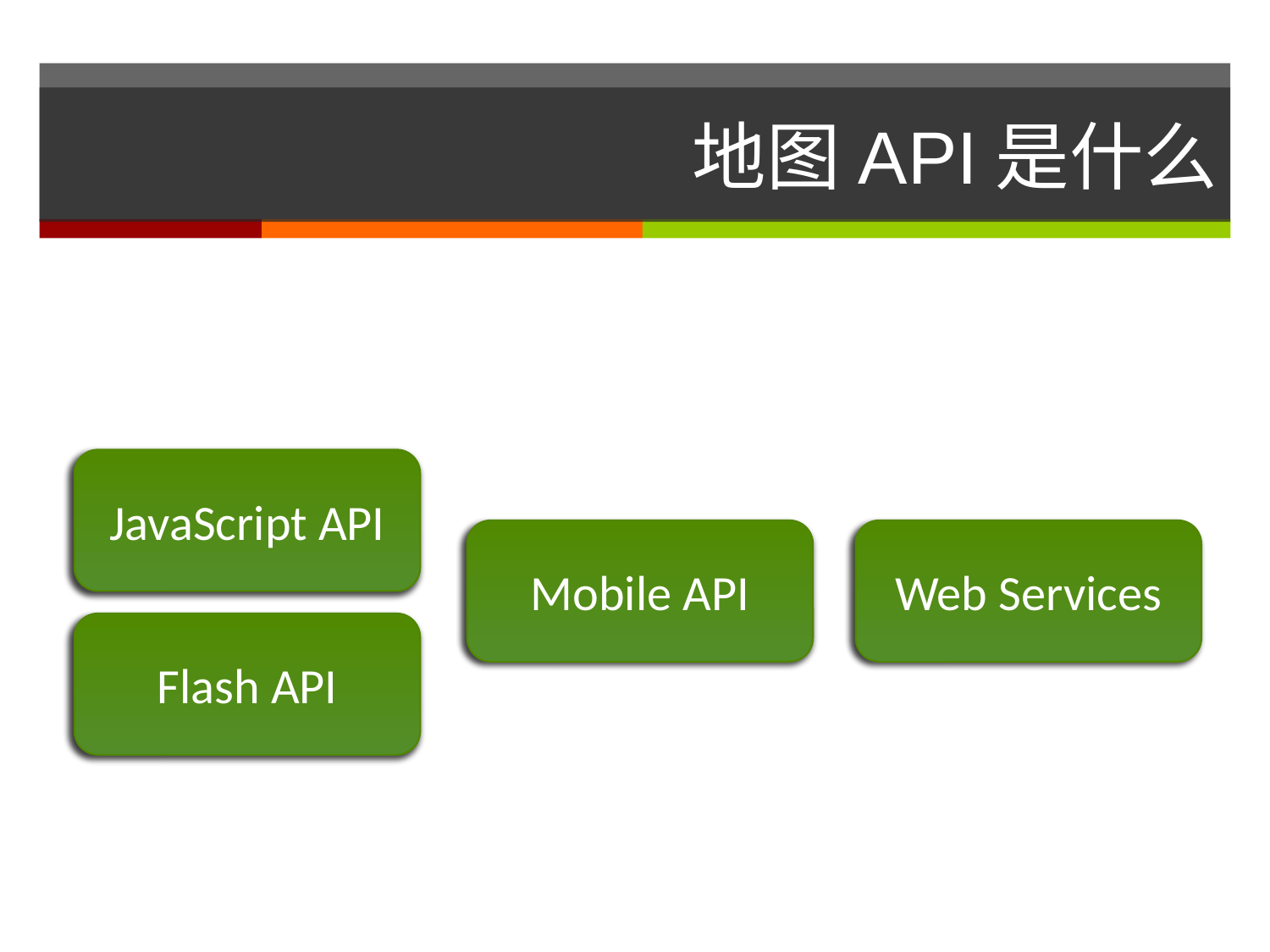

# 地图API是什么
JavaScript API
Mobile API
Web Services
Flash API